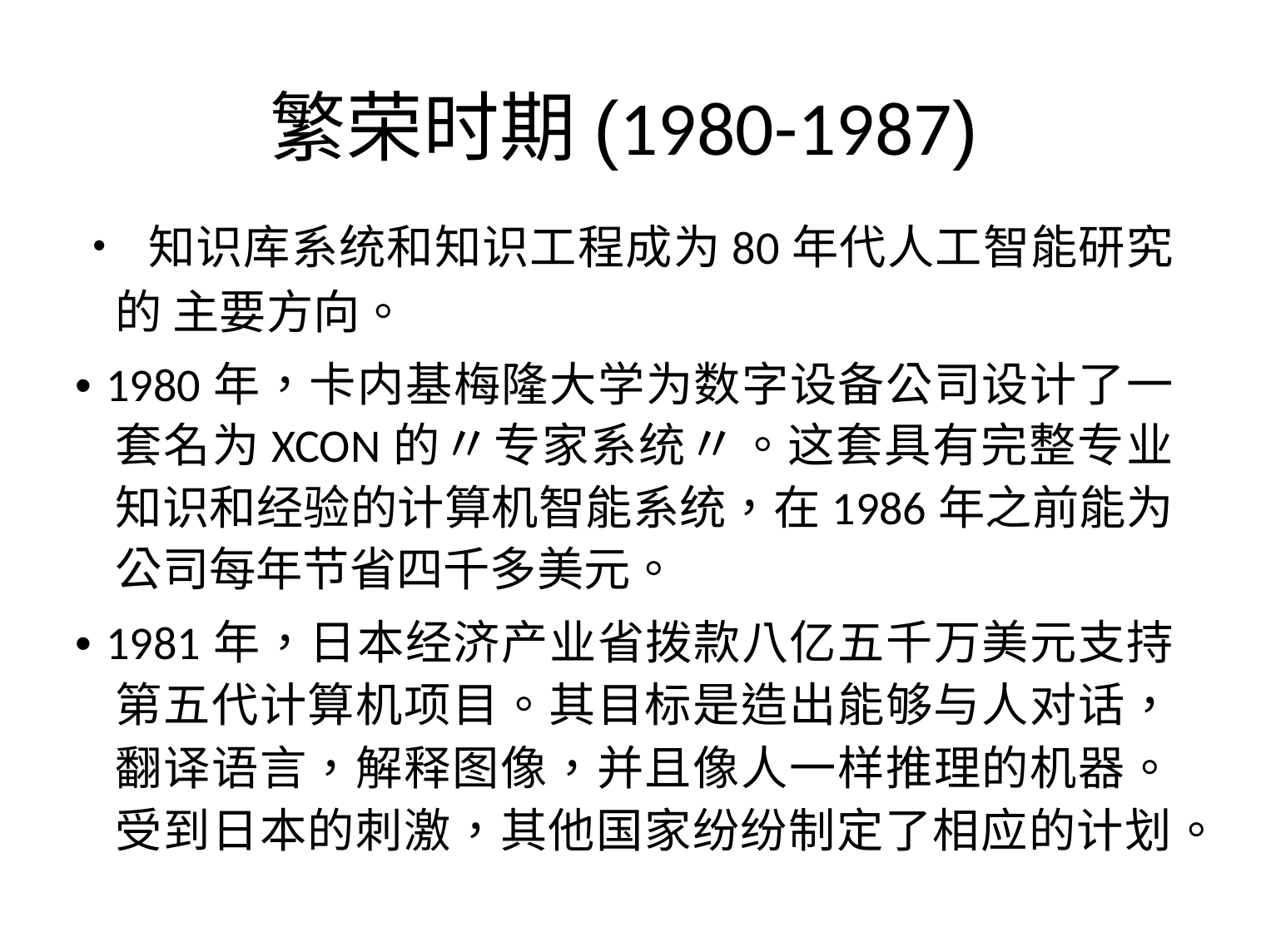

繁荣时期(1980-1987)
• 知识库系统和知识工程成为80年代人工智能研究的 主要方向。
• 1980年，卡内基梅隆大学为数字设备公司设计了一 套名为XCON的〃专家系统〃。这套具有完整专业知识和经验的计算机智能系统，在1986年之前能为公司每年节省四千多美元。
• 1981年，日本经济产业省拨款八亿五千万美元支持 第五代计算机项目。其目标是造出能够与人对话， 翻译语言，解释图像，并且像人一样推理的机器。 受到日本的刺激，其他国家纷纷制定了相应的计划。